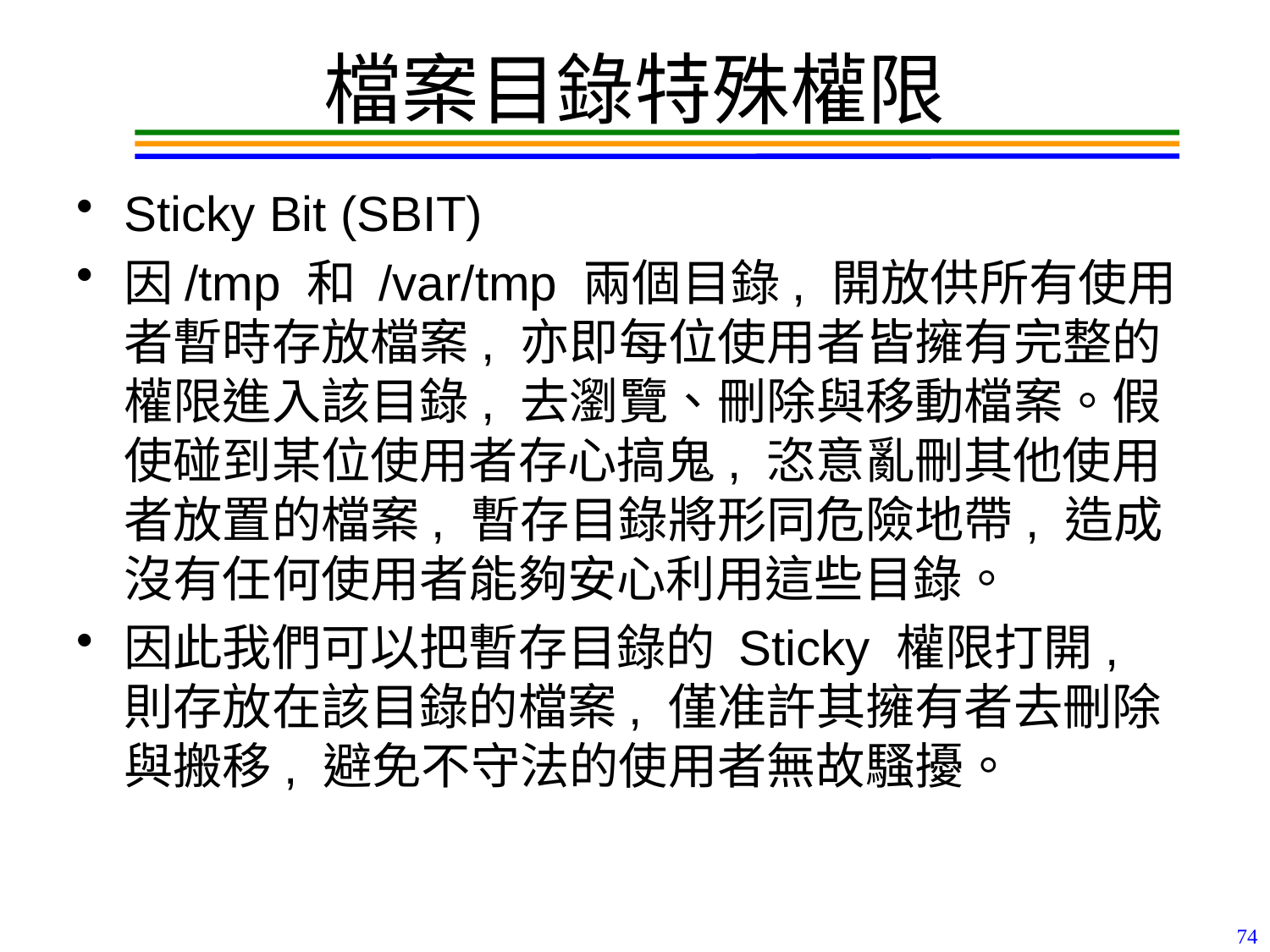

# 檔案目錄特殊權限
Sticky Bit (SBIT)
因/tmp 和 /var/tmp 兩個目錄, 開放供所有使用者暫時存放檔案, 亦即每位使用者皆擁有完整的權限進入該目錄, 去瀏覽、刪除與移動檔案。假使碰到某位使用者存心搞鬼, 恣意亂刪其他使用者放置的檔案, 暫存目錄將形同危險地帶, 造成沒有任何使用者能夠安心利用這些目錄。
因此我們可以把暫存目錄的 Sticky 權限打開, 則存放在該目錄的檔案, 僅准許其擁有者去刪除與搬移, 避免不守法的使用者無故騷擾。

74